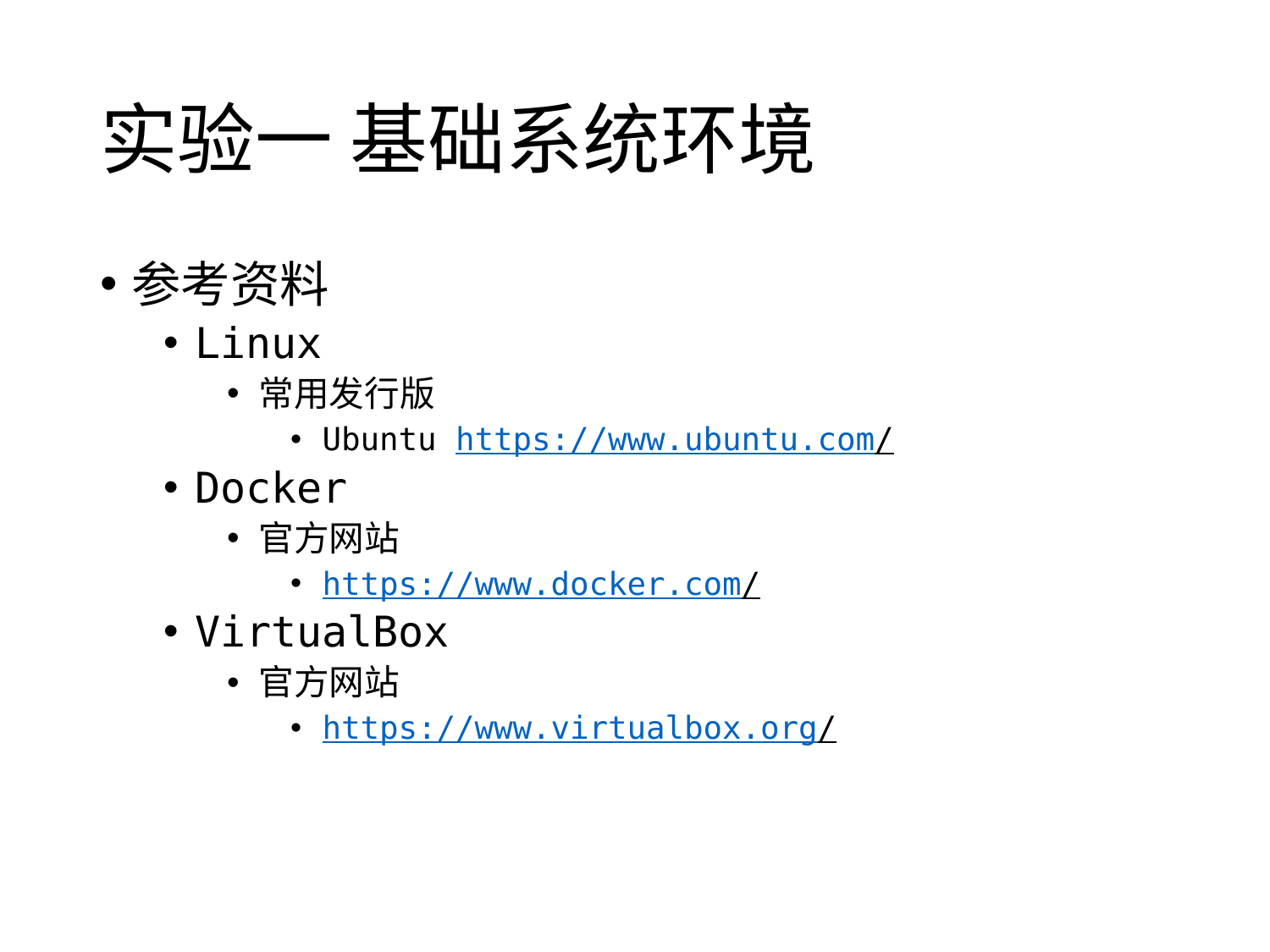

# 实验一 基础系统环境
参考资料
Linux
常用发行版
Ubuntu https://www.ubuntu.com/
Docker
官方网站
https://www.docker.com/
VirtualBox
官方网站
https://www.virtualbox.org/